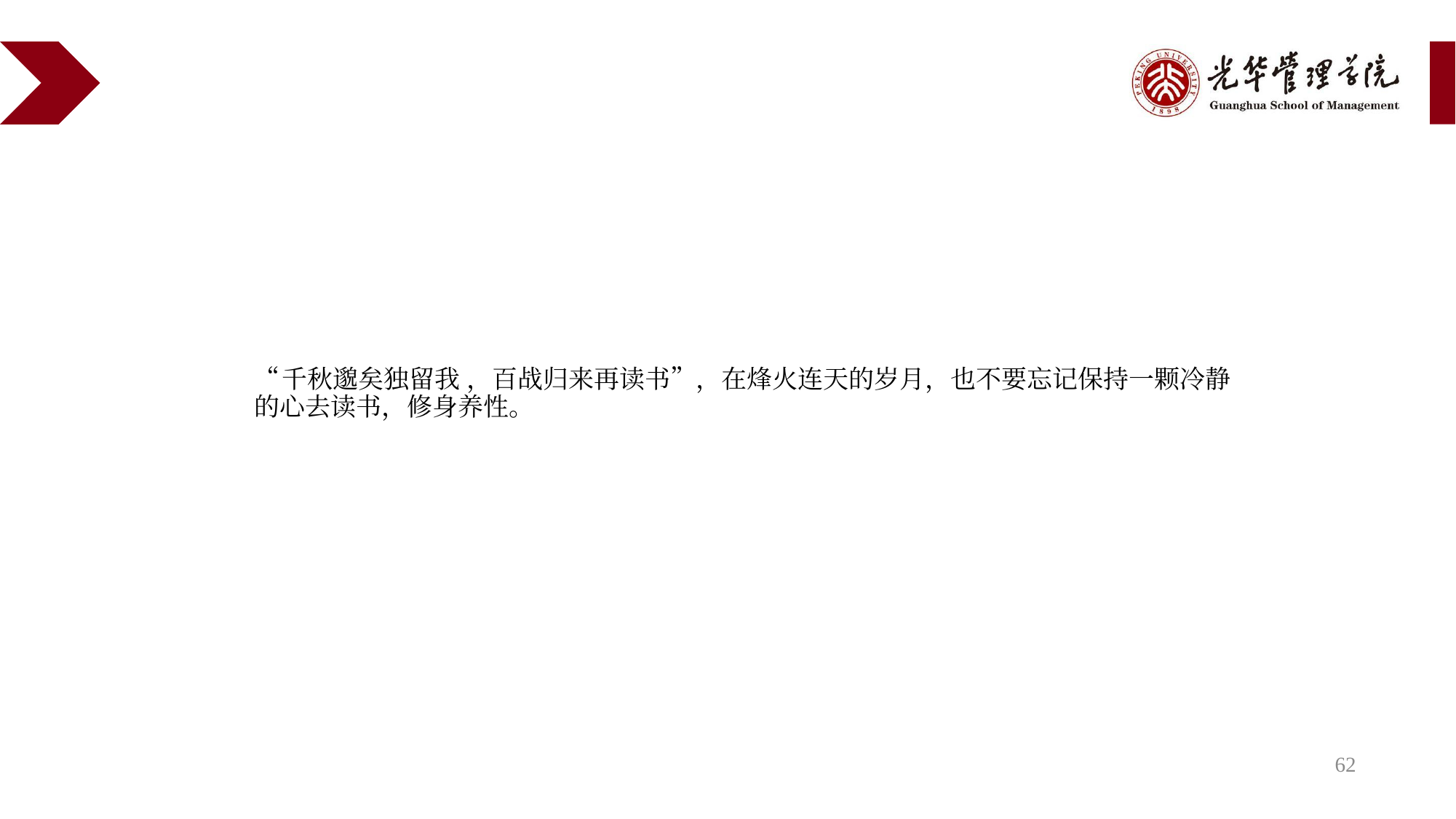

# “千秋邈矣独留我 ，百战归来再读书”，在烽火连天的岁月，也不要忘记保持一颗冷静的心去读书，修身养性。
62